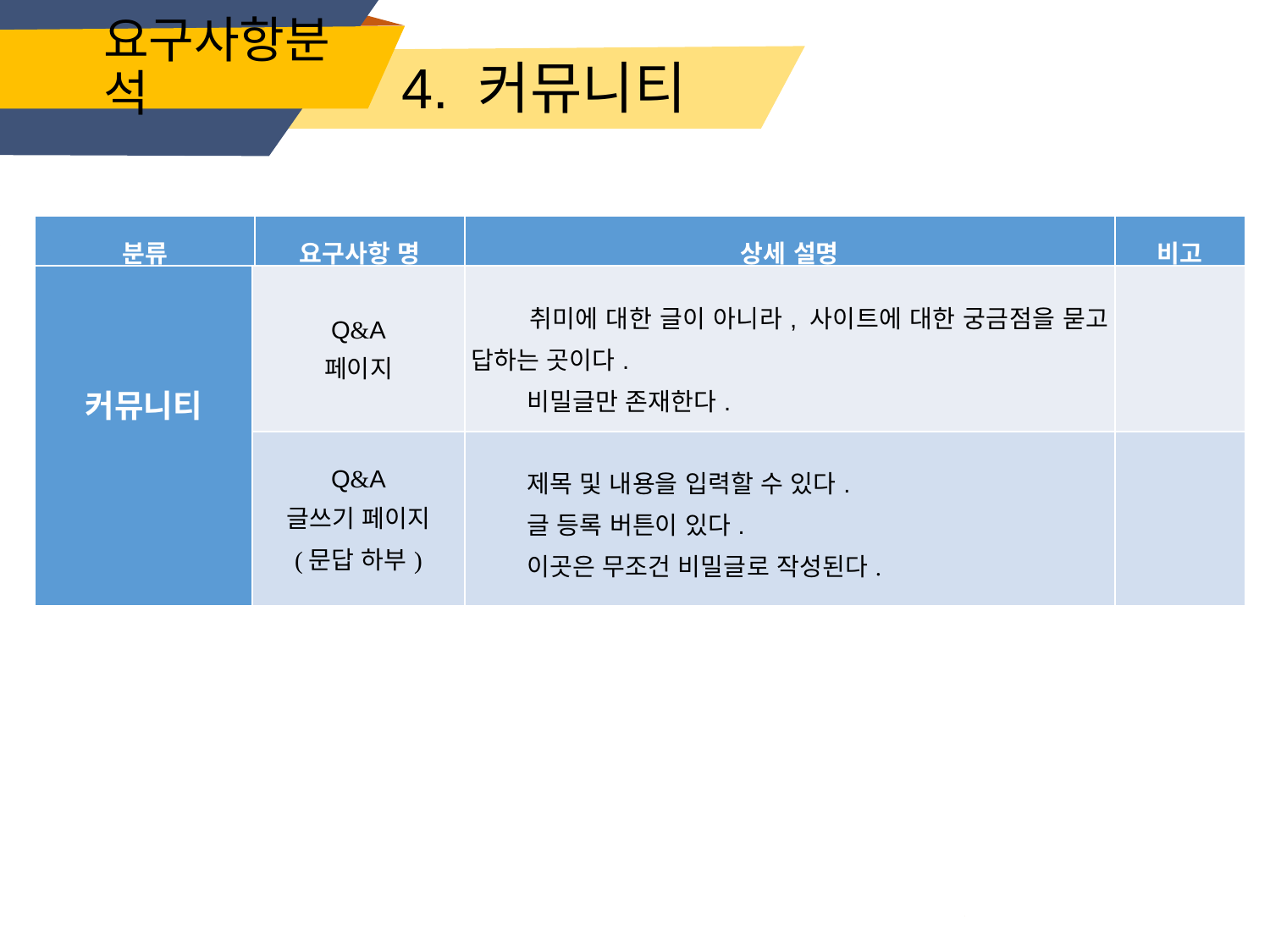

# 요구사항분석
4. 커뮤니티

| 분류 | 요구사항 명 | 상세 설명 | 비고 |
| --- | --- | --- | --- |
| 커뮤니티 | Q&A 페이지 | 취미에 대한 글이 아니라, 사이트에 대한 궁금점을 묻고 답하는 곳이다. 비밀글만 존재한다. |  |
| --- | --- | --- | --- |
|  | Q&A 글쓰기 페이지 (문답 하부) | 제목 및 내용을 입력할 수 있다. 글 등록 버튼이 있다. 이곳은 무조건 비밀글로 작성된다. |  |